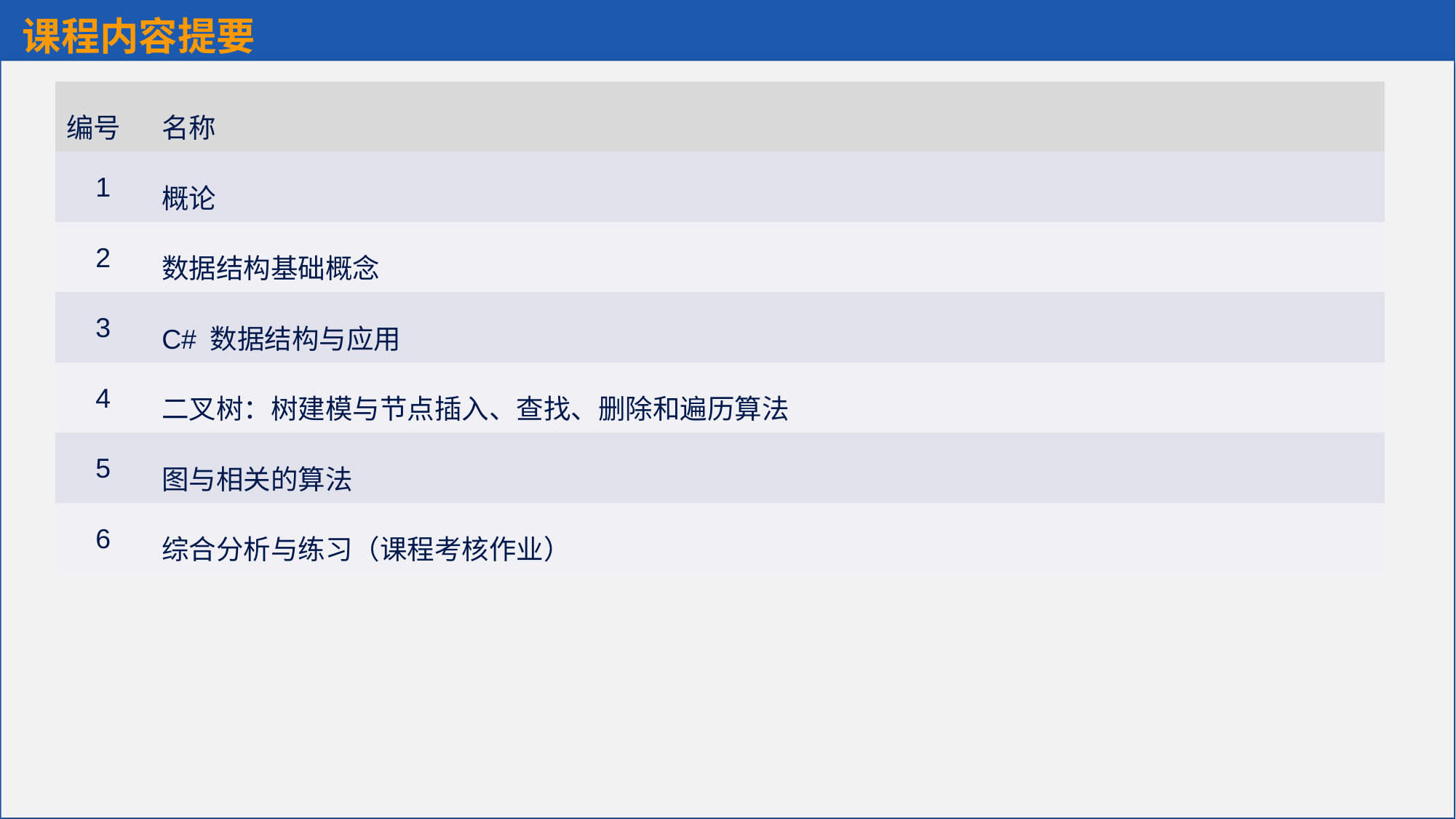

课程内容提要
| 编号 | 名称 |
| --- | --- |
| 1 | 概论 |
| 2 | 数据结构基础概念 |
| 3 | C# 数据结构与应用 |
| 4 | 二叉树：树建模与节点插入、查找、删除和遍历算法 |
| 5 | 图与相关的算法 |
| 6 | 综合分析与练习（课程考核作业） |